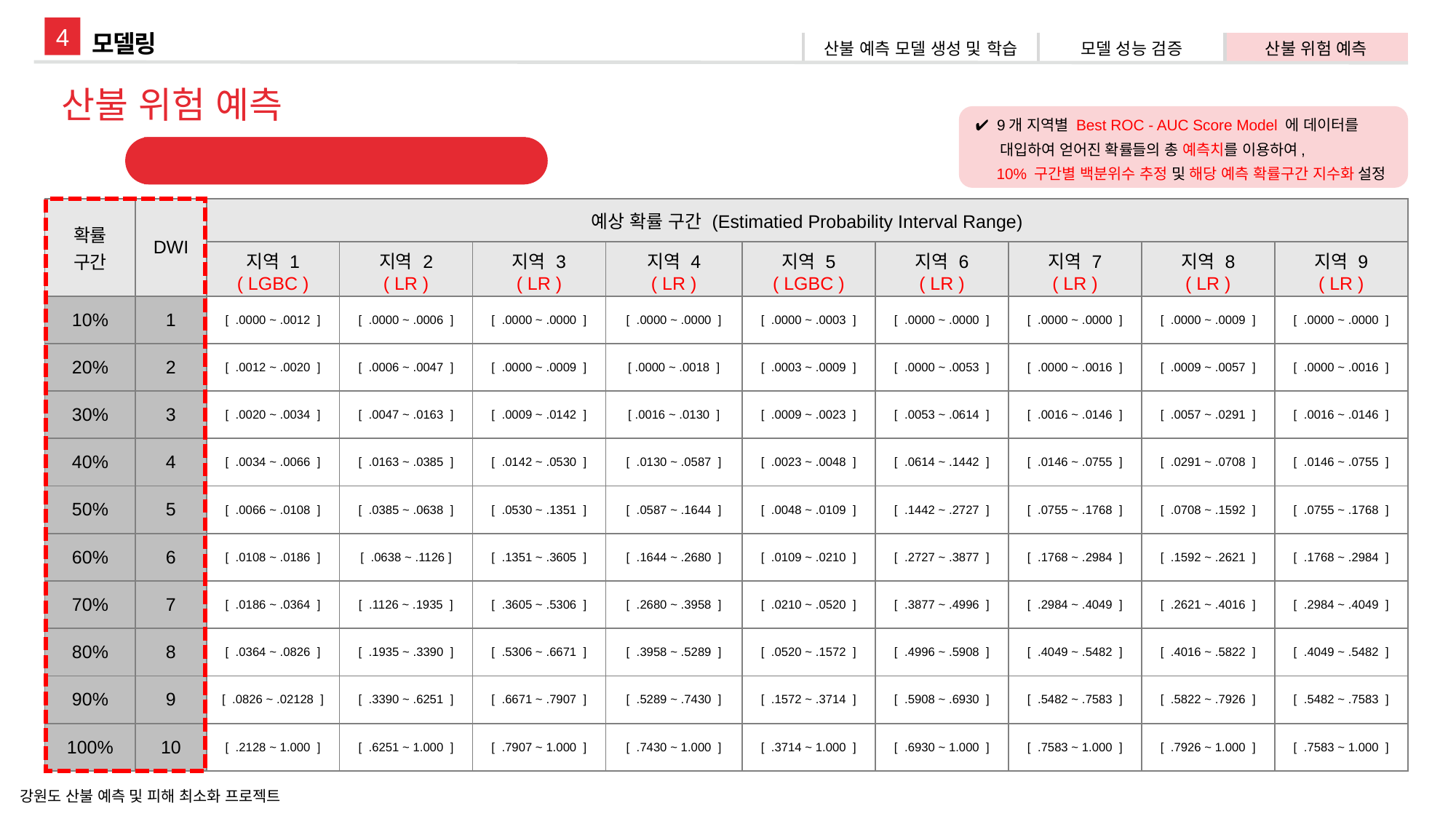

4
모델링
| 산불 예측 모델 생성 및 학습 | 모델 성능 검증 | 산불 위험 예측 |
| --- | --- | --- |
산불 위험 예측
✔  9개 지역별 Best ROC - AUC Score Model 에 데이터를
     대입하여 얻어진 확률들의 총 예측치를 이용하여,
     10% 구간별 백분위수 추정 및 해당 예측 확률구간 지수화 설정

산불위험지수 (DWI) 확률구간
| 확률 구간 | DWI | 예상 확률 구간 (Estimatied Probability Interval Range) |  |  |  |  |  |  |  |  |
| --- | --- | --- | --- | --- | --- | --- | --- | --- | --- | --- |
|  |  | 지역 1 ( LGBC ) | 지역 2 ( LR ) | 지역 3 ( LR ) | 지역 4 ( LR ) | 지역 5 ( LGBC ) | 지역 6 ( LR ) | 지역 7 ( LR ) | 지역 8 ( LR ) | 지역 9 ( LR ) |
| 10% | 1 | [ .0000 ~ .0012 ] | [ .0000 ~ .0006 ] | [ .0000 ~ .0000 ] | [ .0000 ~ .0000 ] | [ .0000 ~ .0003 ] | [ .0000 ~ .0000 ] | [ .0000 ~ .0000 ] | [ .0000 ~ .0009 ] | [ .0000 ~ .0000 ] |
| 20% | 2 | [ .0012 ~ .0020 ] | [ .0006 ~ .0047 ] | [ .0000 ~ .0009 ] | [ .0000 ~ .0018 ] | [ .0003 ~ .0009 ] | [ .0000 ~ .0053 ] | [ .0000 ~ .0016 ] | [ .0009 ~ .0057 ] | [ .0000 ~ .0016 ] |
| 30% | 3 | [ .0020 ~ .0034 ] | [ .0047 ~ .0163 ] | [ .0009 ~ .0142 ] | [ .0016 ~ .0130 ] | [ .0009 ~ .0023 ] | [ .0053 ~ .0614 ] | [ .0016 ~ .0146 ] | [ .0057 ~ .0291 ] | [ .0016 ~ .0146 ] |
| 40% | 4 | [ .0034 ~ .0066 ] | [ .0163 ~ .0385 ] | [ .0142 ~ .0530 ] | [ .0130 ~ .0587 ] | [ .0023 ~ .0048 ] | [ .0614 ~ .1442 ] | [ .0146 ~ .0755 ] | [ .0291 ~ .0708 ] | [ .0146 ~ .0755 ] |
| 50% | 5 | [ .0066 ~ .0108 ] | [ .0385 ~ .0638 ] | [ .0530 ~ .1351 ] | [ .0587 ~ .1644 ] | [ .0048 ~ .0109 ] | [ .1442 ~ .2727 ] | [ .0755 ~ .1768 ] | [ .0708 ~ .1592 ] | [ .0755 ~ .1768 ] |
| 60% | 6 | [ .0108 ~ .0186 ] | [ .0638 ~ .1126 ] | [ .1351 ~ .3605 ] | [ .1644 ~ .2680 ] | [ .0109 ~ .0210 ] | [ .2727 ~ .3877 ] | [ .1768 ~ .2984 ] | [ .1592 ~ .2621 ] | [ .1768 ~ .2984 ] |
| 70% | 7 | [ .0186 ~ .0364 ] | [ .1126 ~ .1935 ] | [ .3605 ~ .5306 ] | [ .2680 ~ .3958 ] | [ .0210 ~ .0520 ] | [ .3877 ~ .4996 ] | [ .2984 ~ .4049 ] | [ .2621 ~ .4016 ] | [ .2984 ~ .4049 ] |
| 80% | 8 | [ .0364 ~ .0826 ] | [ .1935 ~ .3390 ] | [ .5306 ~ .6671 ] | [ .3958 ~ .5289 ] | [ .0520 ~ .1572 ] | [ .4996 ~ .5908 ] | [ .4049 ~ .5482 ] | [ .4016 ~ .5822 ] | [ .4049 ~ .5482 ] |
| 90% | 9 | [ .0826 ~ .02128 ] | [ .3390 ~ .6251 ] | [ .6671 ~ .7907 ] | [ .5289 ~ .7430 ] | [ .1572 ~ .3714 ] | [ .5908 ~ .6930 ] | [ .5482 ~ .7583 ] | [ .5822 ~ .7926 ] | [ .5482 ~ .7583 ] |
| 100% | 10 | [ .2128 ~ 1.000 ] | [ .6251 ~ 1.000 ] | [ .7907 ~ 1.000 ] | [ .7430 ~ 1.000 ] | [ .3714 ~ 1.000 ] | [ .6930 ~ 1.000 ] | [ .7583 ~ 1.000 ] | [ .7926 ~ 1.000 ] | [ .7583 ~ 1.000 ] |

강원도 산불 예측 및 피해 최소화 프로젝트